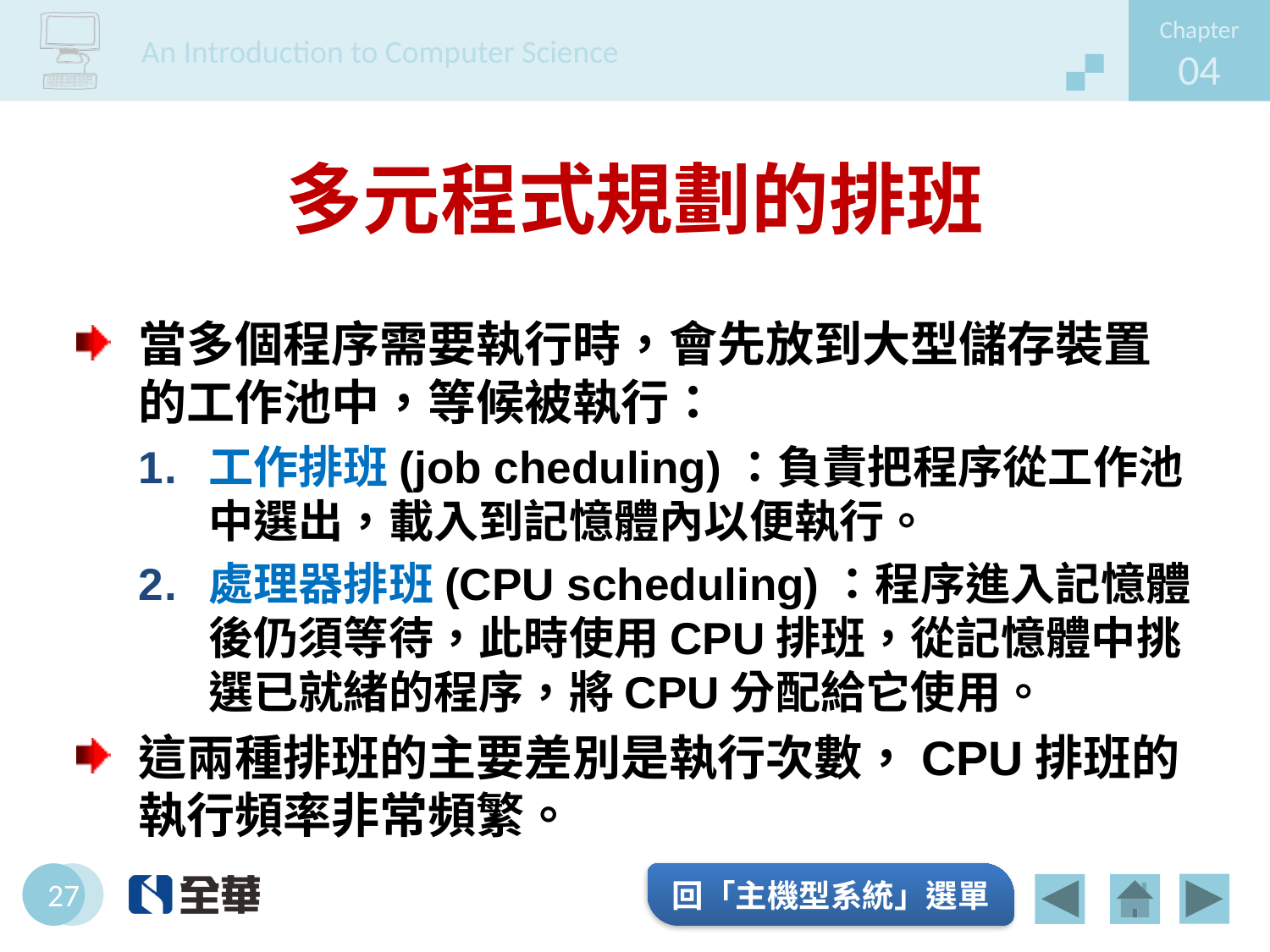

# 多元程式規劃的排班
當多個程序需要執行時，會先放到大型儲存裝置的工作池中，等候被執行：
工作排班(job cheduling)：負責把程序從工作池中選出，載入到記憶體內以便執行。
處理器排班(CPU scheduling)：程序進入記憶體後仍須等待，此時使用CPU排班，從記憶體中挑選已就緒的程序，將CPU分配給它使用。
這兩種排班的主要差別是執行次數，CPU排班的執行頻率非常頻繁。
回「主機型系統」選單